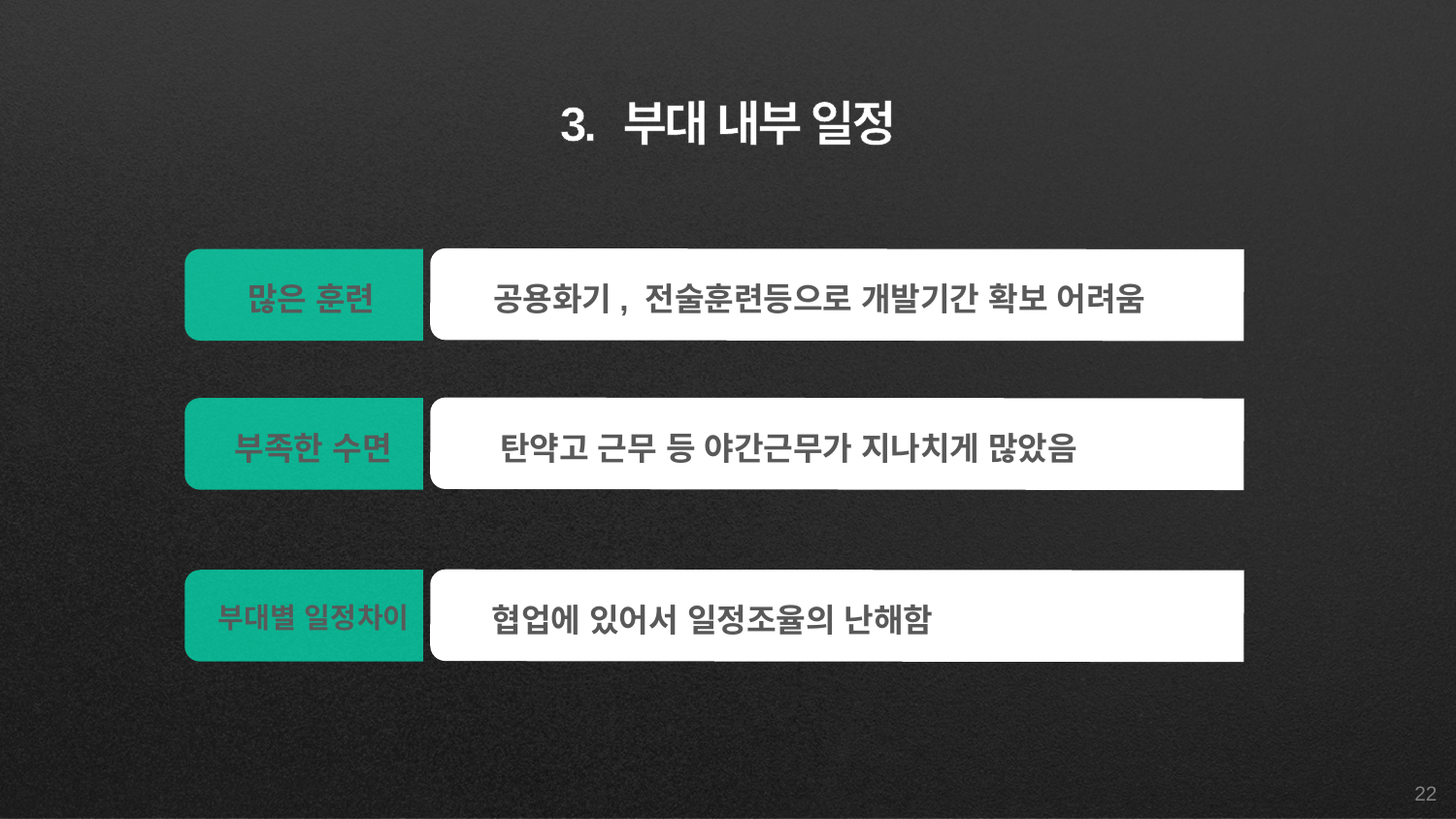

3. 부대 내부 일정

많은 훈련
공용화기, 전술훈련등으로 개발기간 확보 어려움

부족한 수면
탄약고 근무 등 야간근무가 지나치게 많았음

부대별 일정차이
협업에 있어서 일정조율의 난해함